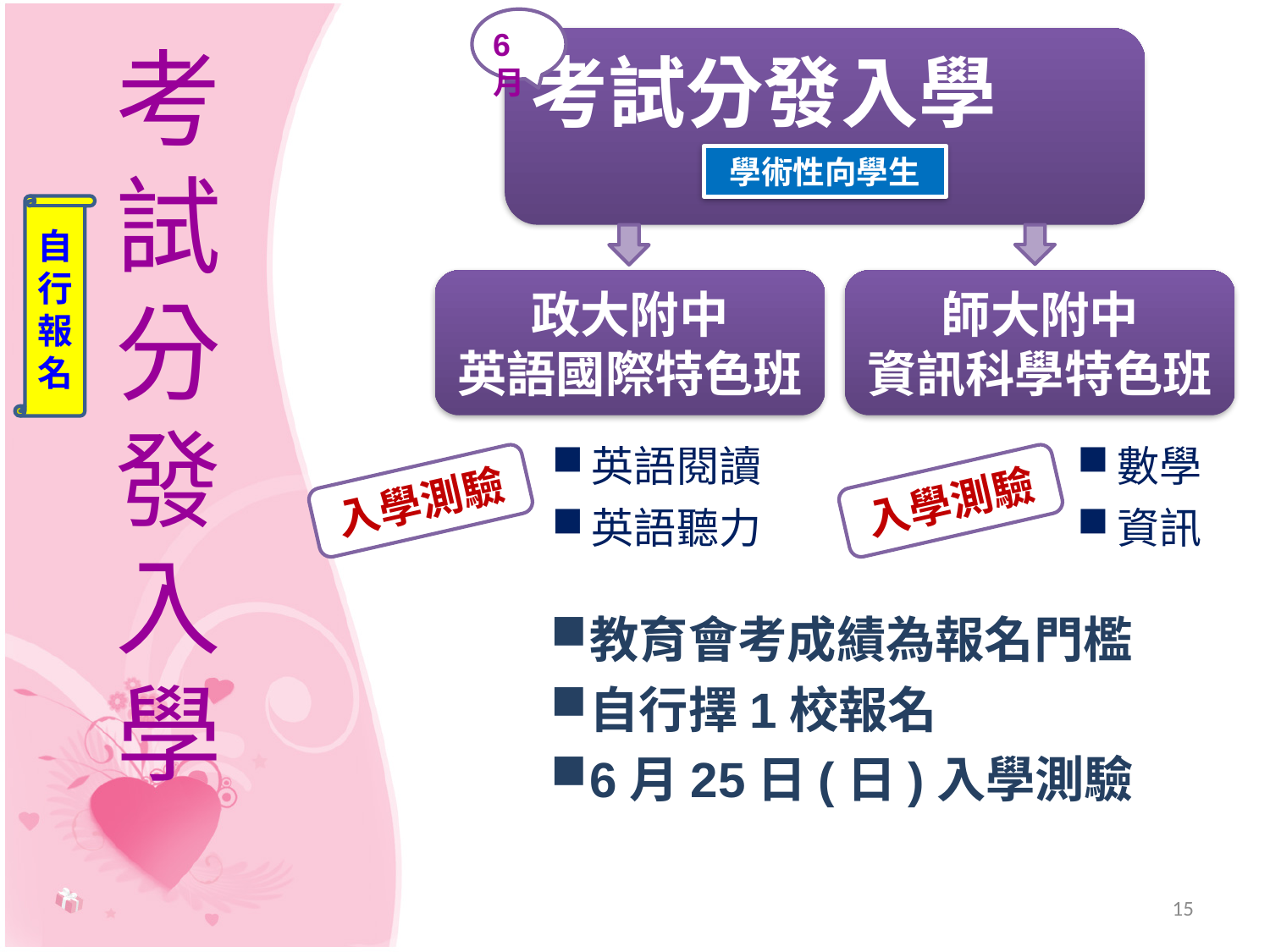

6月
考試分發入學
考試分發入學
學術性向學生
自
行
報
名

政大附中
英語國際特色班
師大附中
資訊科學特色班
英語閱讀
英語聽力
數學
資訊
入學測驗
入學測驗
教育會考成績為報名門檻
自行擇1校報名
6月25日(日)入學測驗
15